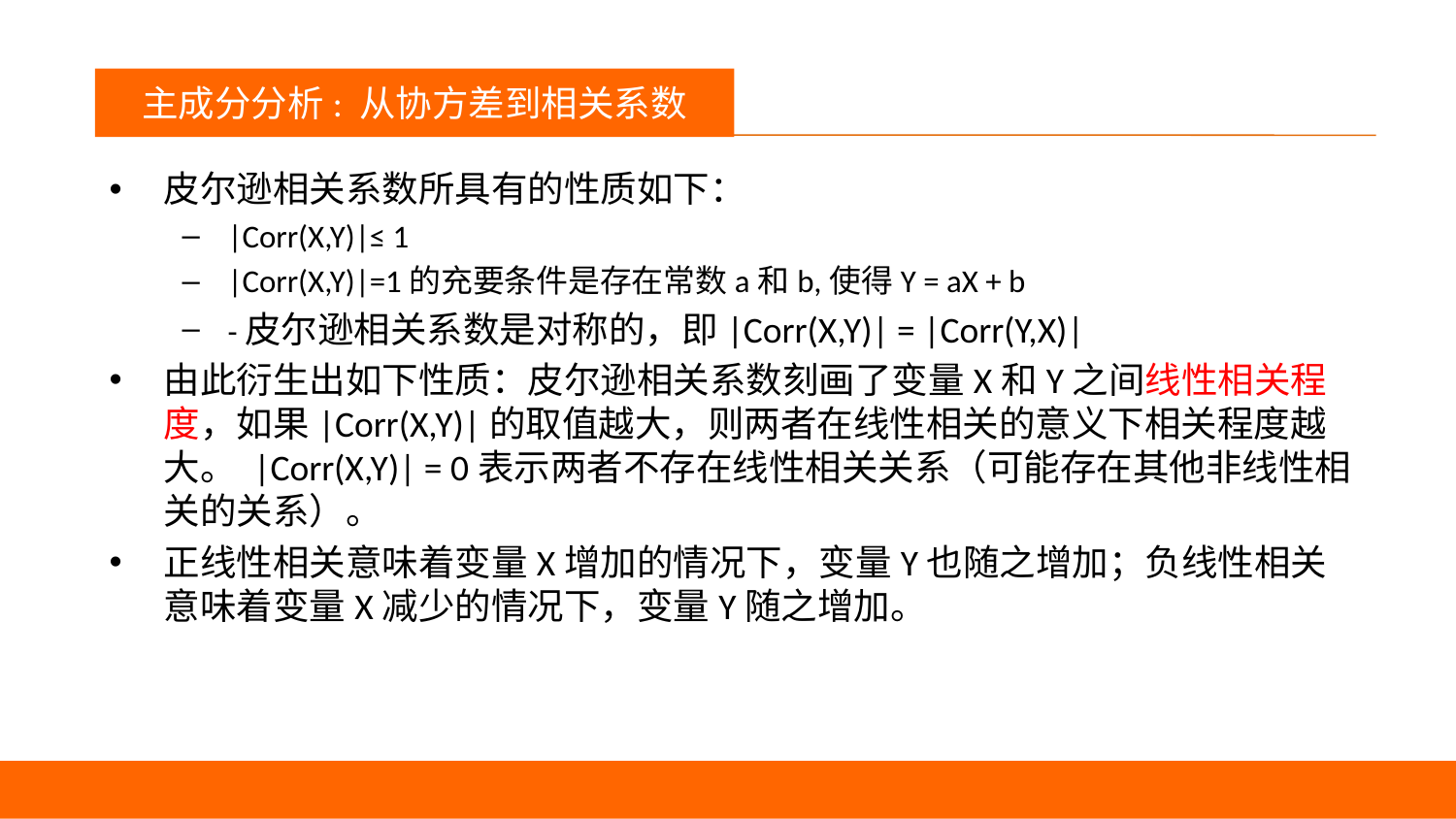

议程

主成分分析: 从协方差到相关系数
皮尔逊相关系数所具有的性质如下：
|Corr(X,Y)|≤ 1
|Corr(X,Y)|=1的充要条件是存在常数a和b,使得Y = aX + b
-皮尔逊相关系数是对称的，即|Corr(X,Y)| = |Corr(Y,X)|
由此衍生出如下性质：皮尔逊相关系数刻画了变量X和Y之间线性相关程度，如果|Corr(X,Y)|的取值越大，则两者在线性相关的意义下相关程度越大。 |Corr(X,Y)| = 0表示两者不存在线性相关关系（可能存在其他非线性相关的关系）。
正线性相关意味着变量X增加的情况下，变量Y也随之增加；负线性相关意味着变量X减少的情况下，变量Y随之增加。